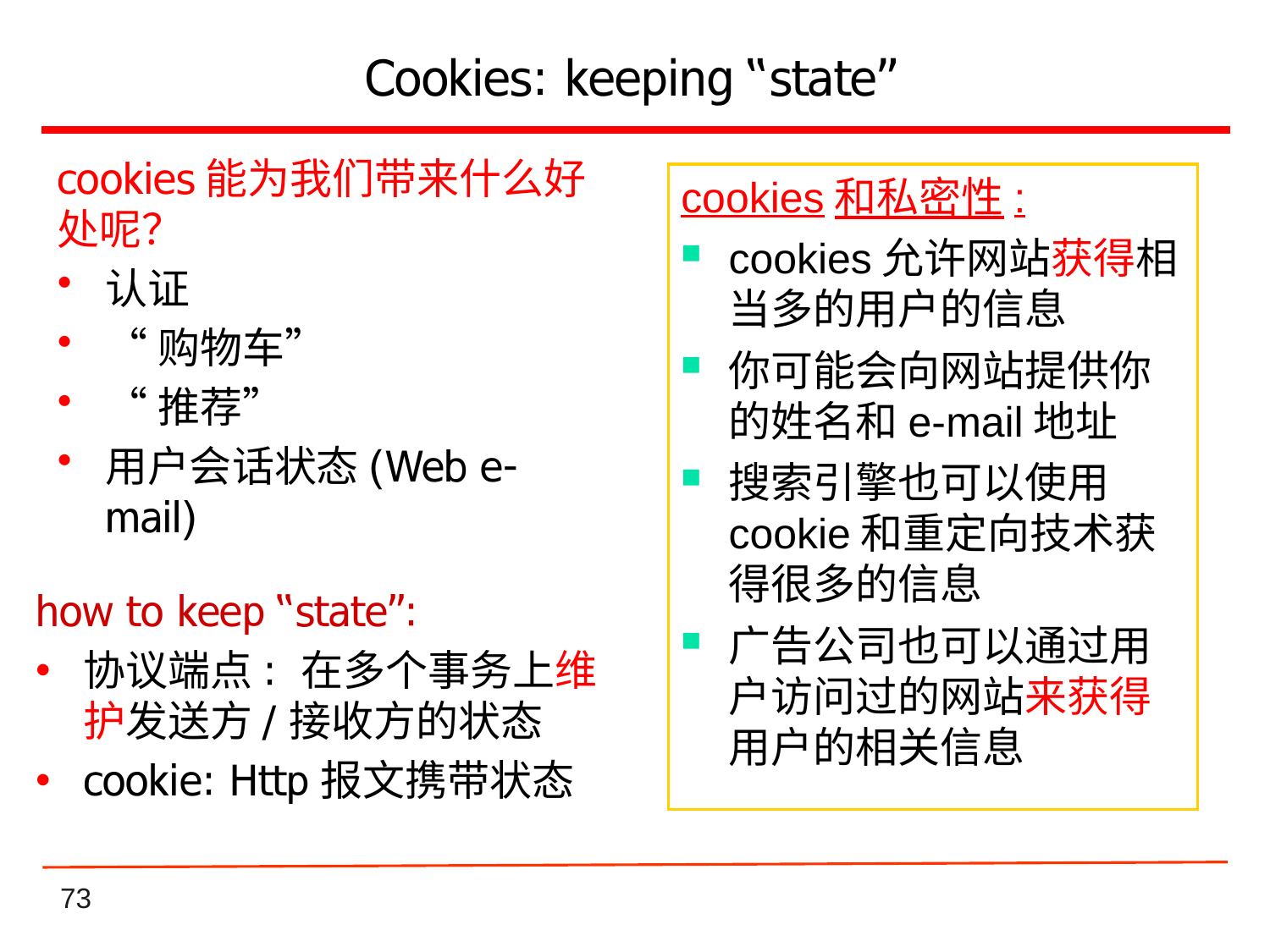

# Cookies: keeping “state”
cookies能为我们带来什么好处呢？
认证
“购物车”
“推荐”
用户会话状态(Web e-mail)

cookies和私密性:
cookies允许网站获得相当多的用户的信息
你可能会向网站提供你的姓名和e-mail地址
搜索引擎也可以使用cookie和重定向技术获得很多的信息
广告公司也可以通过用户访问过的网站来获得用户的相关信息
how to keep “state”:
协议端点: 在多个事务上维护发送方/接收方的状态
cookie: Http报文携带状态